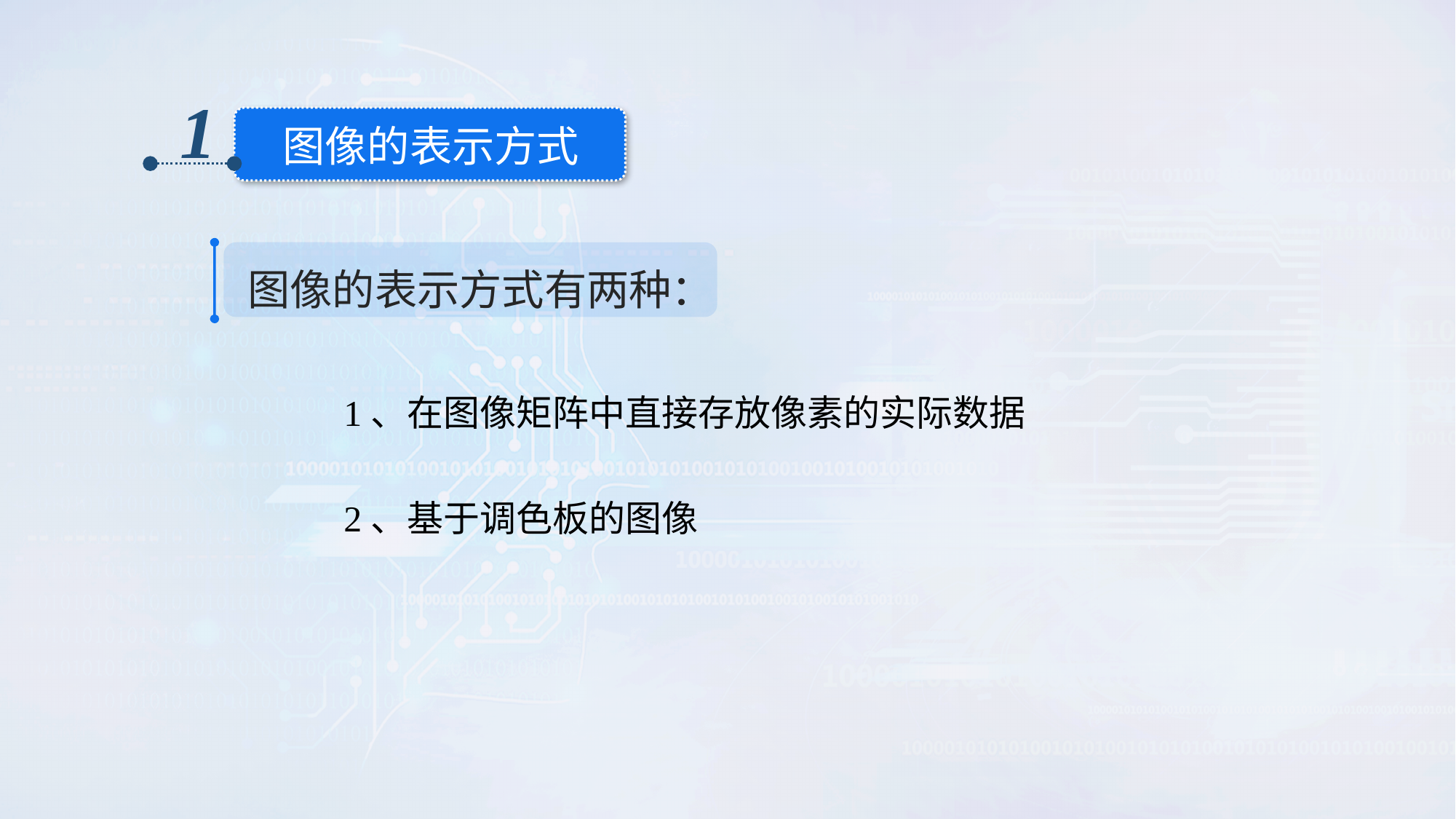

1

图像的表示方式
图像的表示方式有两种：

1、在图像矩阵中直接存放像素的实际数据
2、基于调色板的图像